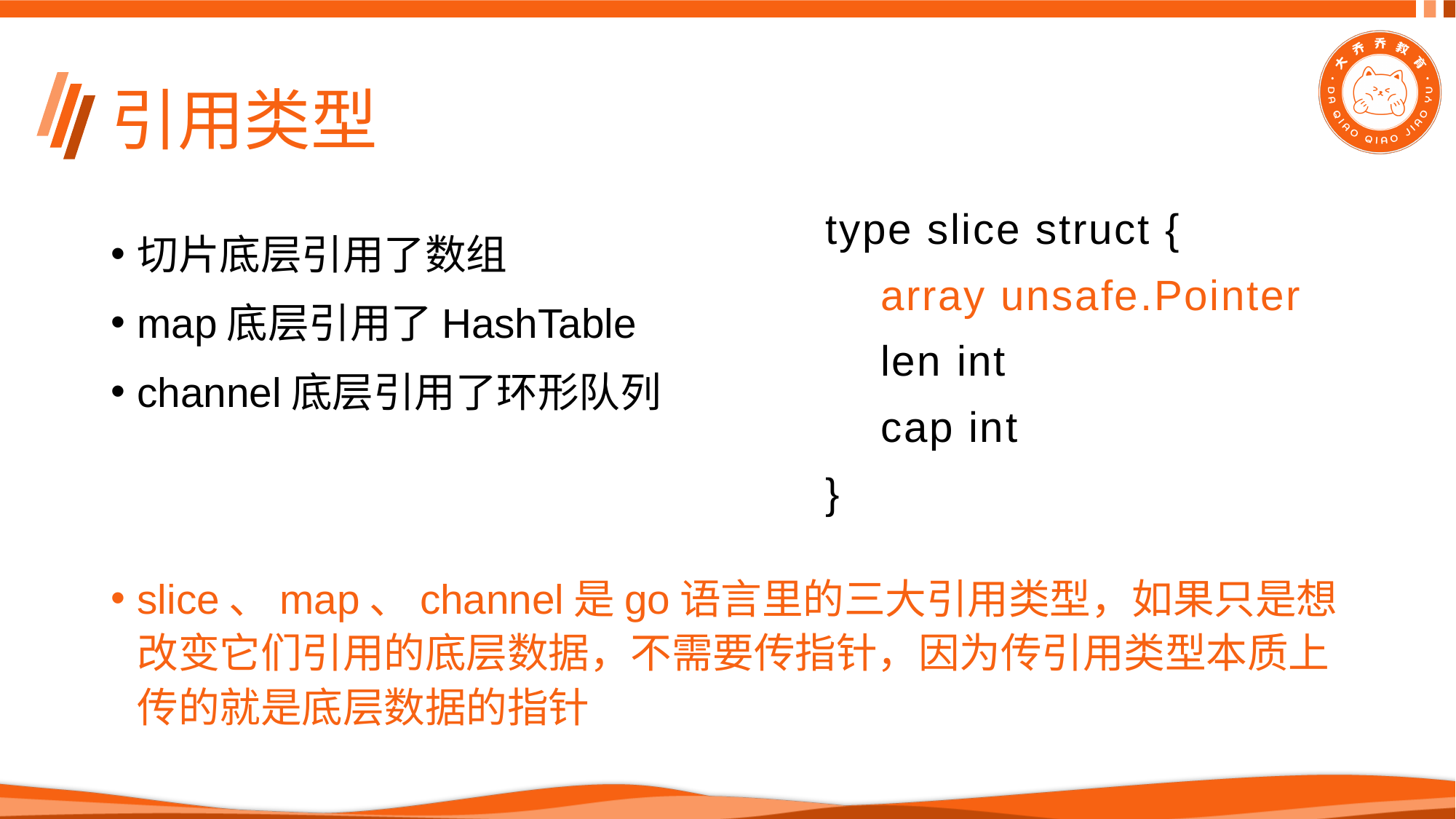

# 引用类型
type slice struct {
    array unsafe.Pointer
    len int
    cap int
}
切片底层引用了数组
map底层引用了HashTable
channel底层引用了环形队列

slice、map、channel是go语言里的三大引用类型，如果只是想改变它们引用的底层数据，不需要传指针，因为传引用类型本质上传的就是底层数据的指针